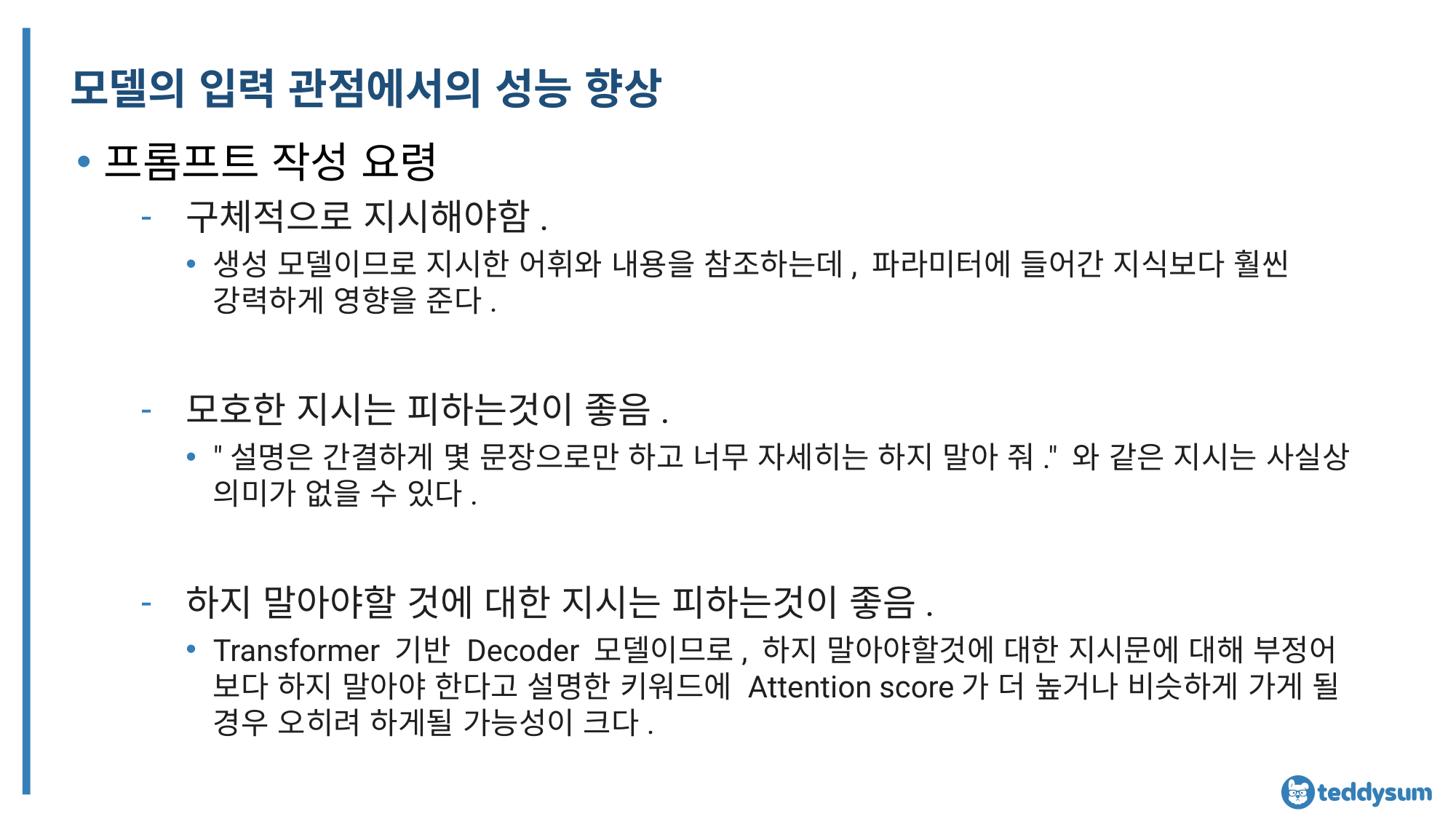

# 모델의 입력 관점에서의 성능 향상
프롬프트 작성 요령
구체적으로 지시해야함.
생성 모델이므로 지시한 어휘와 내용을 참조하는데, 파라미터에 들어간 지식보다 훨씬 강력하게 영향을 준다.

모호한 지시는 피하는것이 좋음.
"설명은 간결하게 몇 문장으로만 하고 너무 자세히는 하지 말아 줘." 와 같은 지시는 사실상 의미가 없을 수 있다.

하지 말아야할 것에 대한 지시는 피하는것이 좋음.
Transformer 기반 Decoder 모델이므로, 하지 말아야할것에 대한 지시문에 대해 부정어 보다 하지 말아야 한다고 설명한 키워드에 Attention score가 더 높거나 비슷하게 가게 될 경우 오히려 하게될 가능성이 크다.